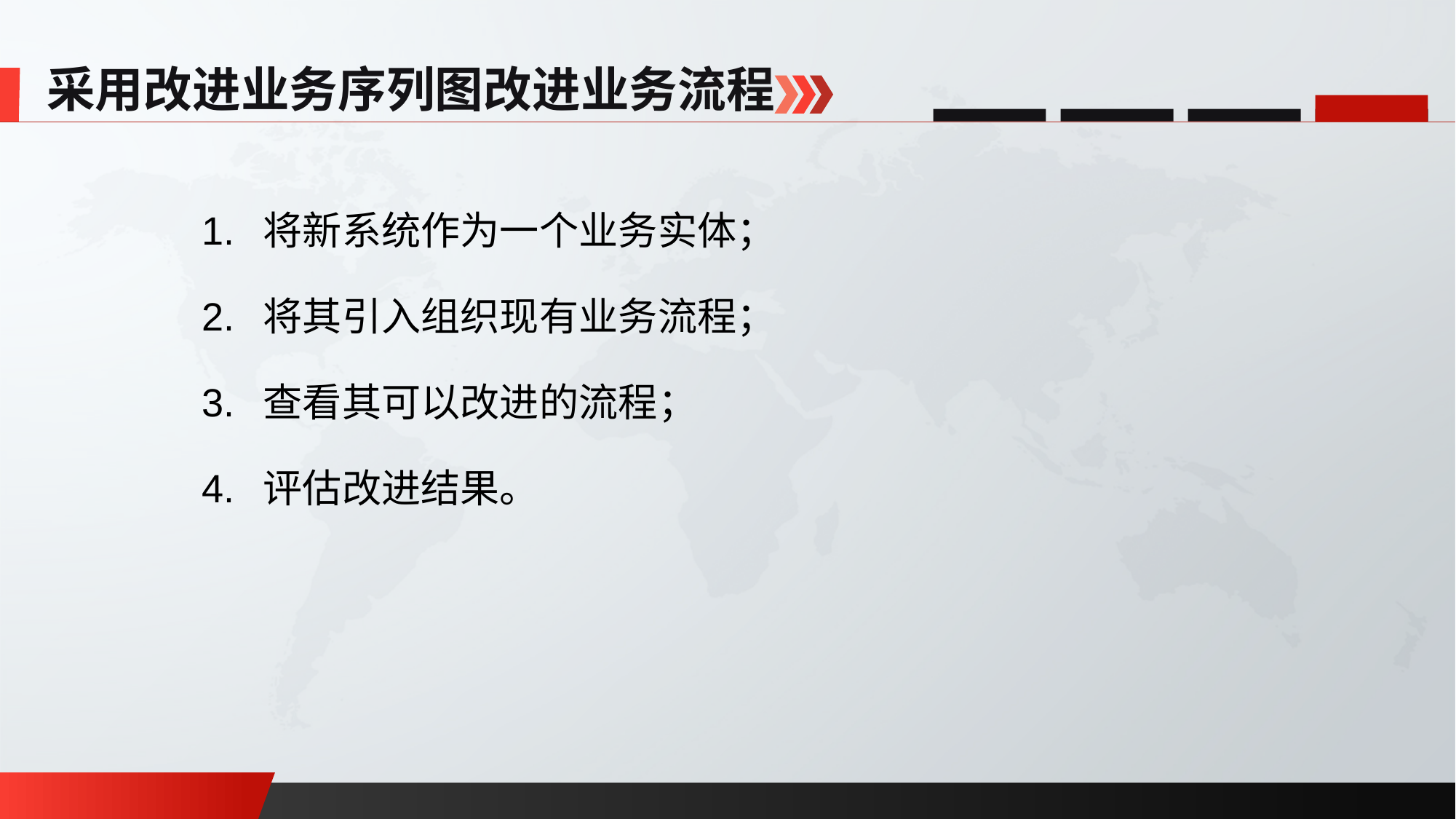

采用改进业务序列图改进业务流程

将新系统作为一个业务实体；
将其引入组织现有业务流程；
查看其可以改进的流程；
评估改进结果。